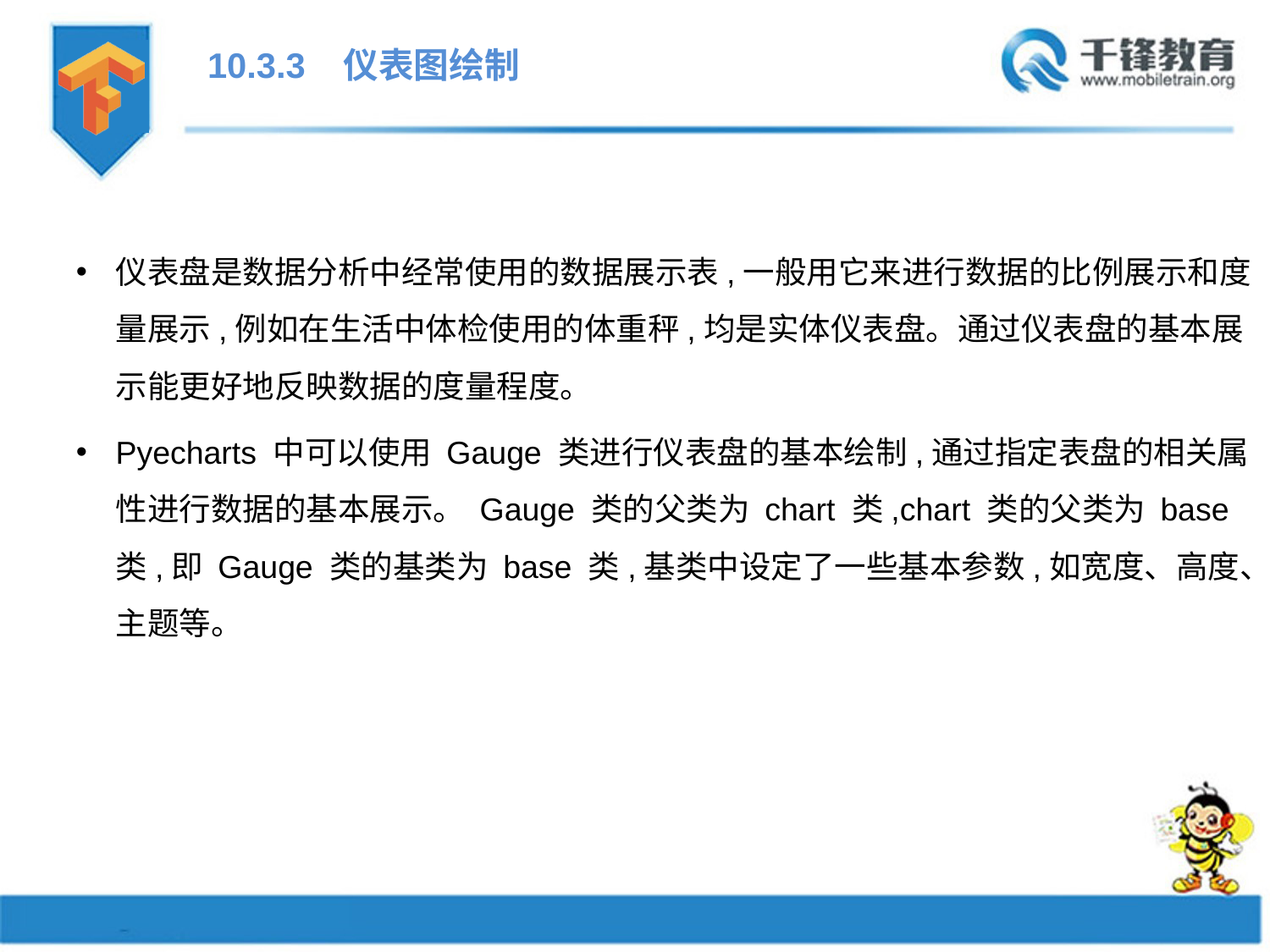

10.3.3   仪表图绘制
仪表盘是数据分析中经常使用的数据展示表,一般用它来进行数据的比例展示和度量展示,例如在生活中体检使用的体重秤,均是实体仪表盘。通过仪表盘的基本展示能更好地反映数据的度量程度。
Pyecharts 中可以使用 Gauge 类进行仪表盘的基本绘制,通过指定表盘的相关属性进行数据的基本展示。 Gauge 类的父类为 chart 类,chart 类的父类为 base 类,即 Gauge 类的基类为 base 类,基类中设定了一些基本参数,如宽度、高度、主题等。